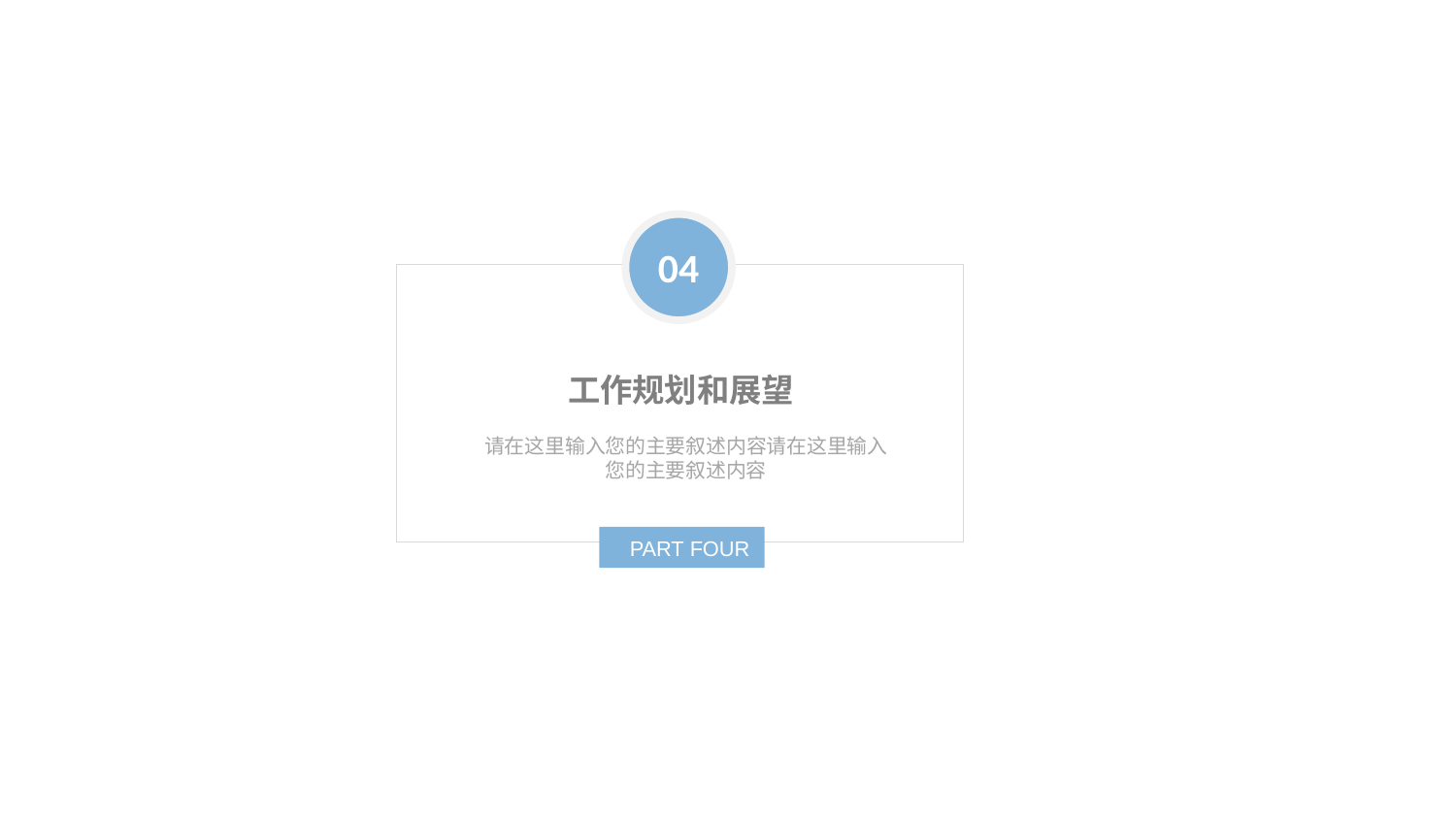

04

工作规划和展望
请在这里输入您的主要叙述内容请在这里输入您的主要叙述内容

PART FOUR